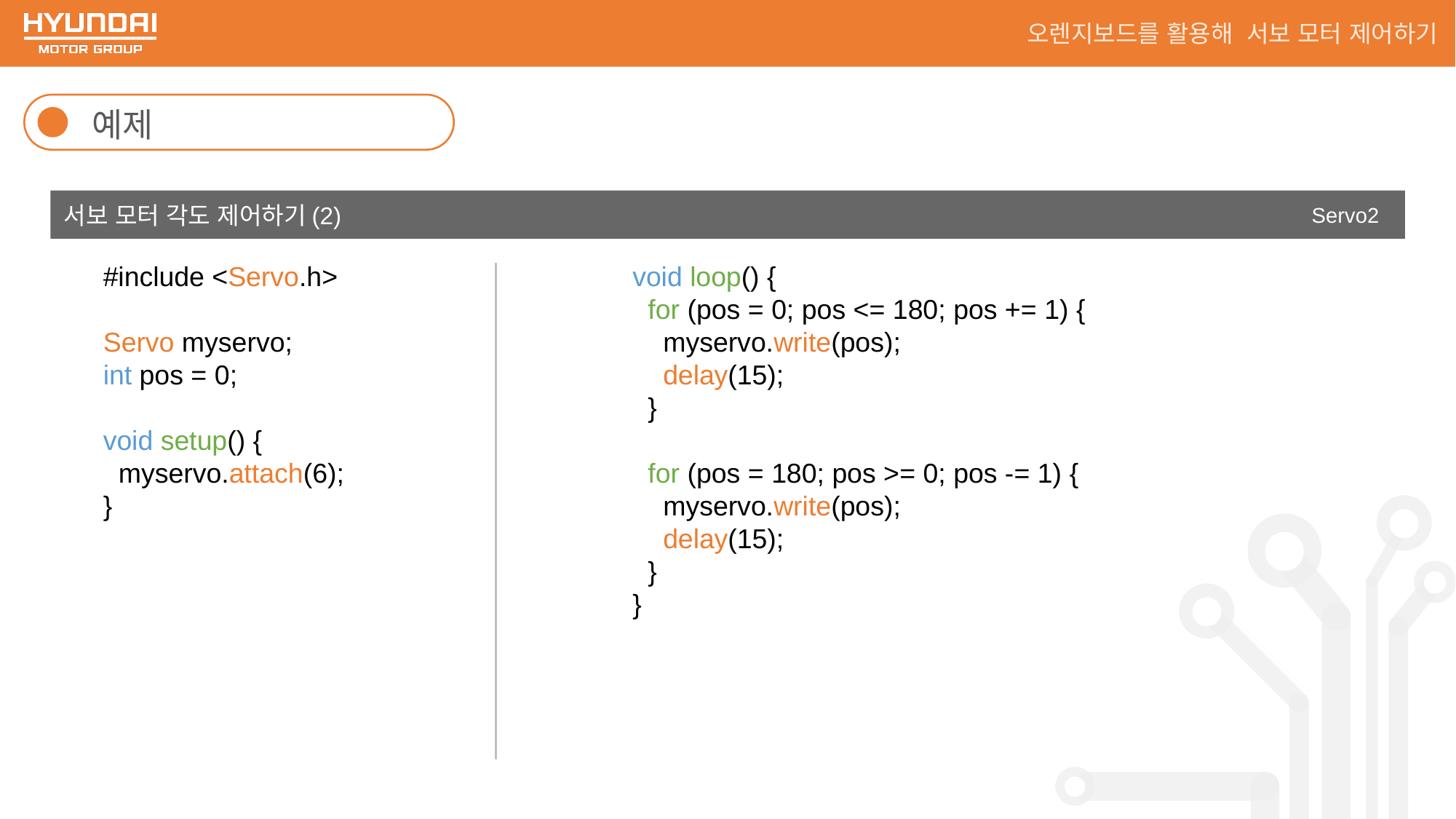

오렌지보드를 활용해  서보 모터 제어하기
예제

서보 모터 각도 제어하기(2)
Servo2
#include <Servo.h>

Servo myservo;
int pos = 0;

void setup() {
  myservo.attach(6);
}
void loop() {
  for (pos = 0; pos <= 180; pos += 1) {
    myservo.write(pos);
    delay(15);
  }

  for (pos = 180; pos >= 0; pos -= 1) {
    myservo.write(pos);
    delay(15);
  }
}